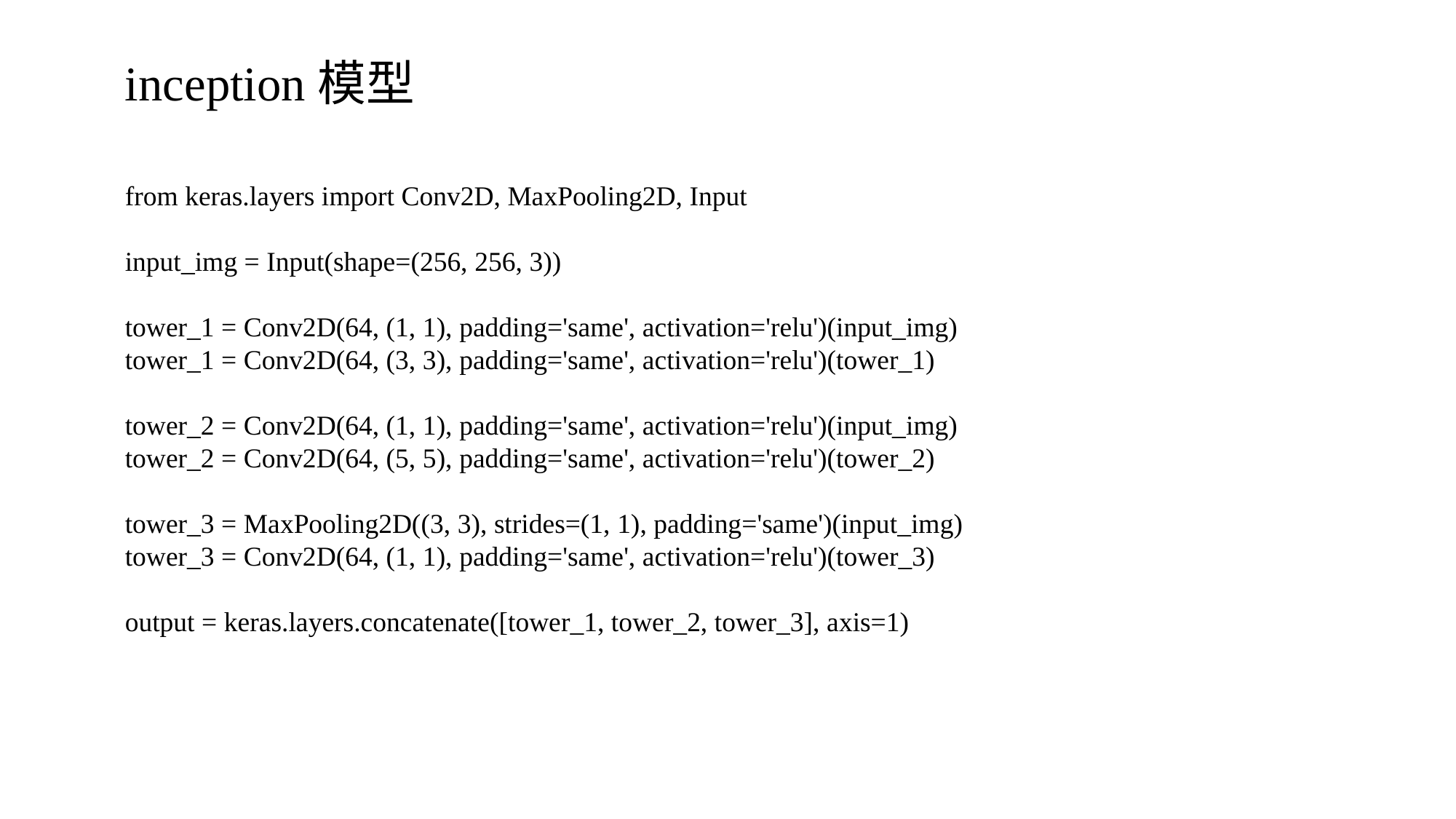

inception模型
from keras.layers import Conv2D, MaxPooling2D, Input

input_img = Input(shape=(256, 256, 3))

tower_1 = Conv2D(64, (1, 1), padding='same', activation='relu')(input_img)
tower_1 = Conv2D(64, (3, 3), padding='same', activation='relu')(tower_1)

tower_2 = Conv2D(64, (1, 1), padding='same', activation='relu')(input_img)
tower_2 = Conv2D(64, (5, 5), padding='same', activation='relu')(tower_2)

tower_3 = MaxPooling2D((3, 3), strides=(1, 1), padding='same')(input_img)
tower_3 = Conv2D(64, (1, 1), padding='same', activation='relu')(tower_3)

output = keras.layers.concatenate([tower_1, tower_2, tower_3], axis=1)